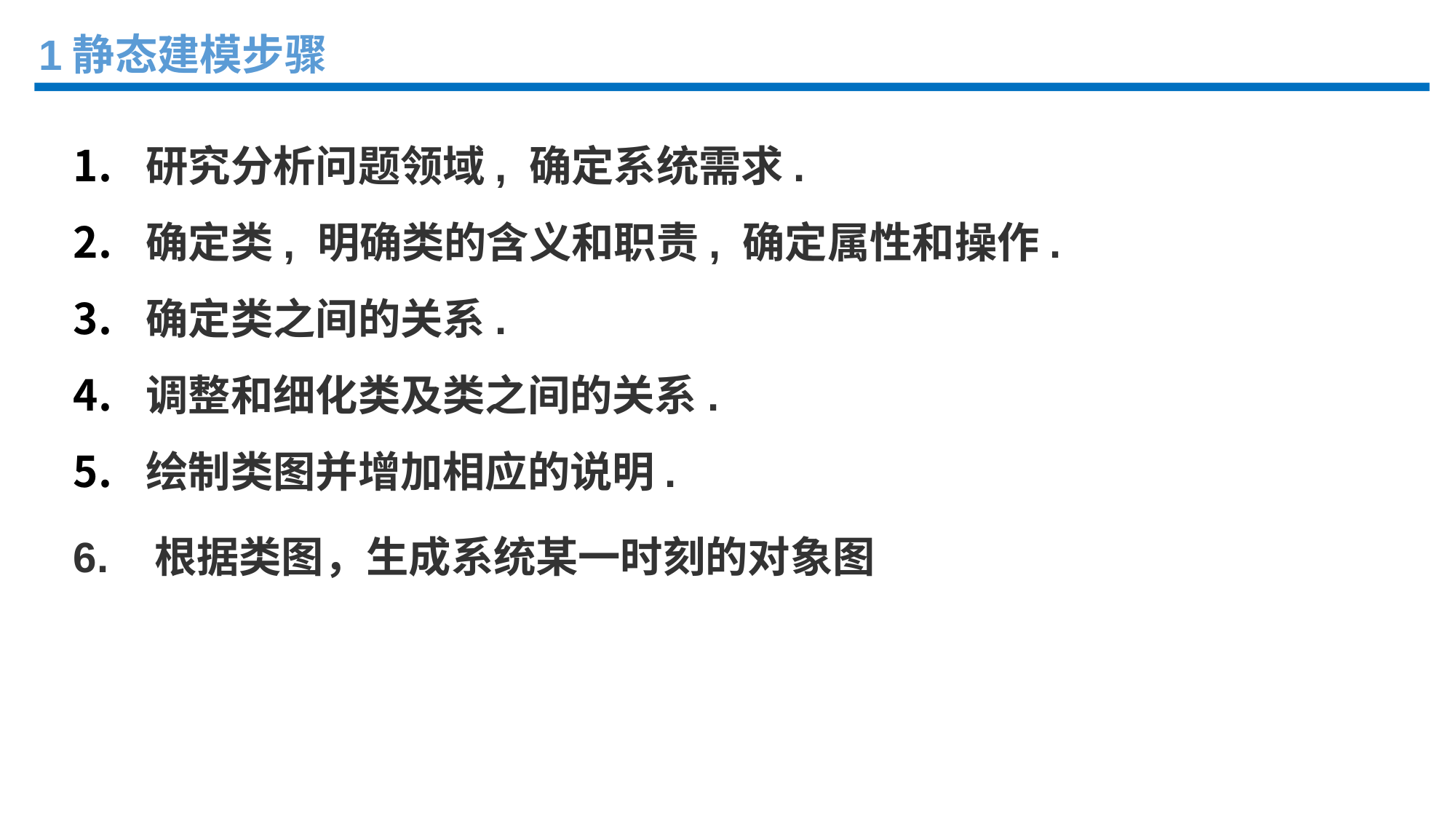

1静态建模步骤
研究分析问题领域, 确定系统需求.
确定类, 明确类的含义和职责, 确定属性和操作.
确定类之间的关系.
调整和细化类及类之间的关系.
绘制类图并增加相应的说明.
6.   根据类图，生成系统某一时刻的对象图